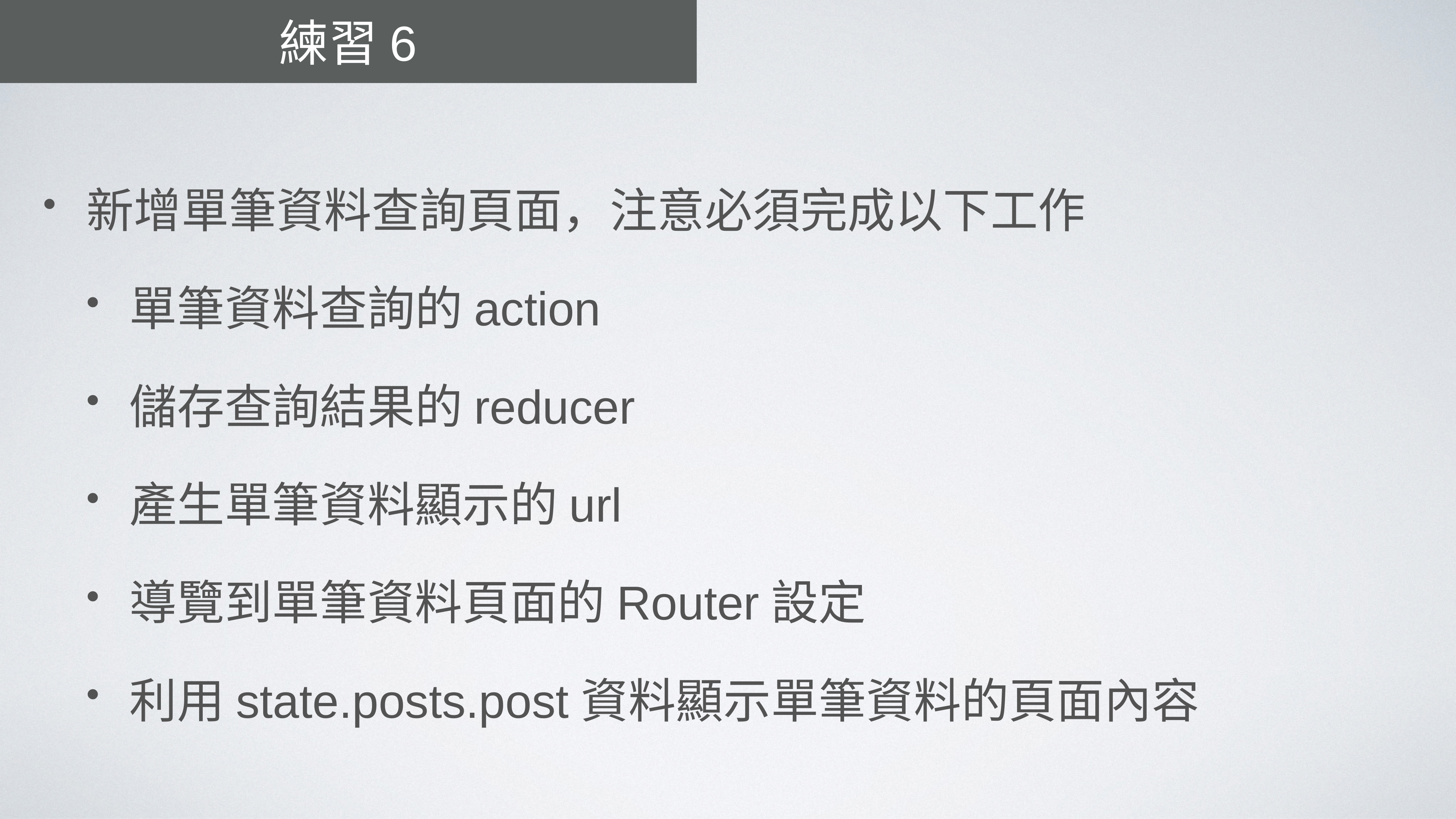

64
# 練習6
新增單筆資料查詢頁面，注意必須完成以下工作
單筆資料查詢的action
儲存查詢結果的reducer
產生單筆資料顯示的url
導覽到單筆資料頁面的Router設定
利用state.posts.post資料顯示單筆資料的頁面內容